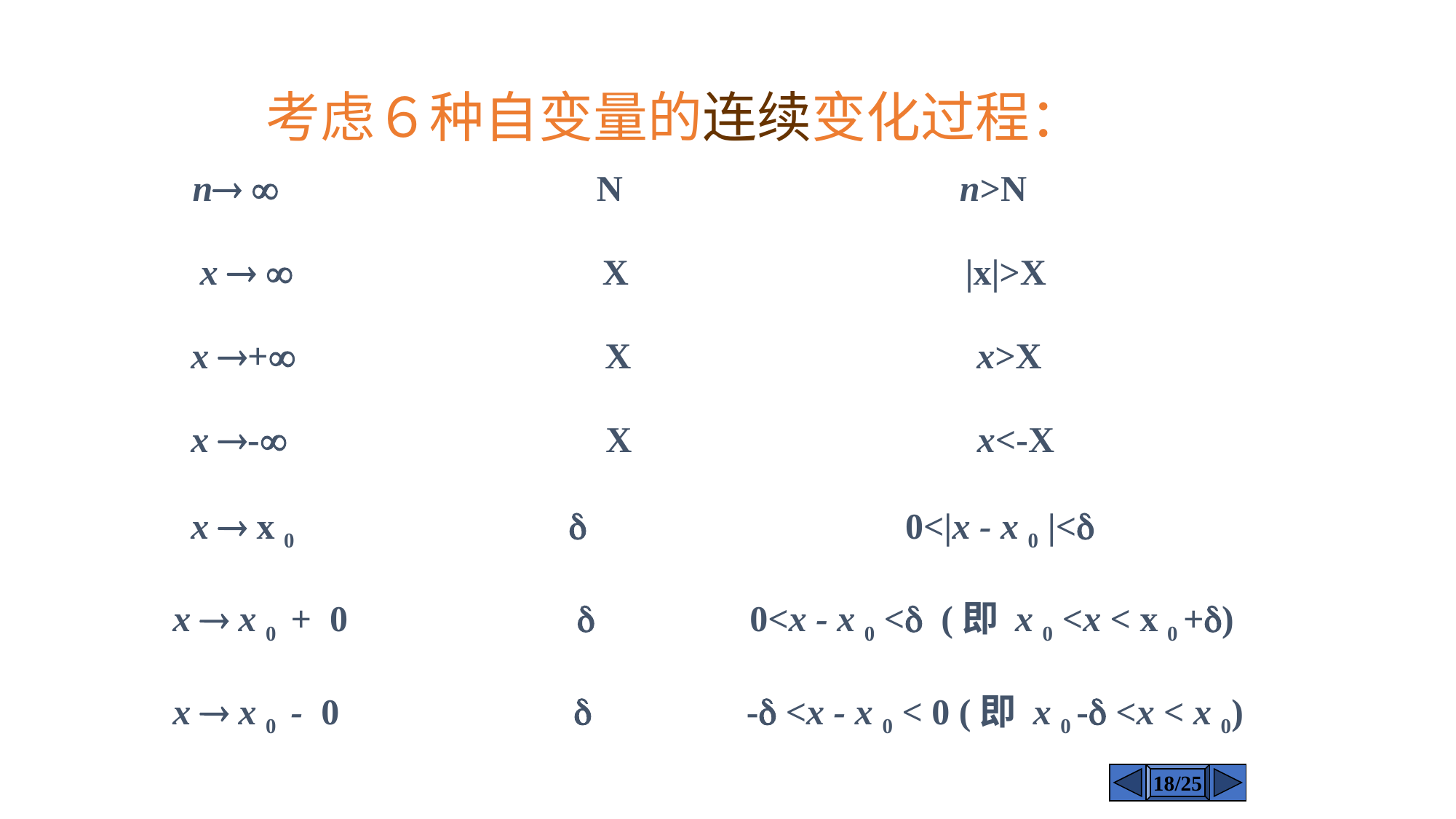

考虑６种自变量的连续变化过程：
       n→ ∞                                   N                                     n>N
       x → ∞                                  X                                     |x|>X
      x →+∞                                  X                                      x>X
      x →-∞                                   X                                      x<-X
      x → x 0                                                    δ                                   0<|x - x 0 |<δ
    x → x 0  +  0                                          δ                 0<x - x 0 <δ  (即 x 0 <x < x 0 +δ)
    x → x 0  -  0                                           δ                 -δ <x - x 0 < 0 (即 x 0 -δ <x < x 0)

18/25